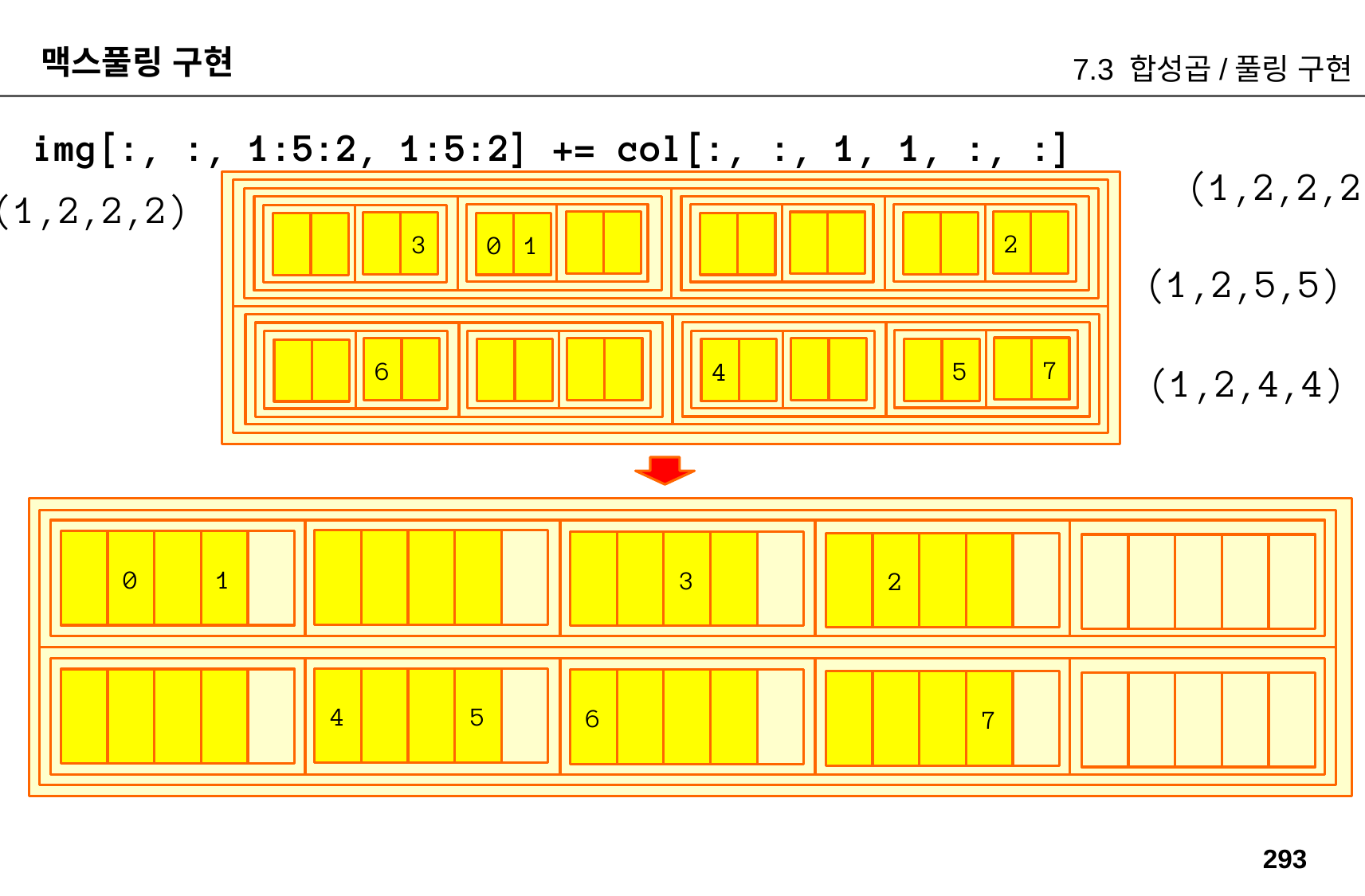

맥스풀링 구현
7.3 합성곱/풀링 구현
img[:, :, 1:5:2, 1:5:2] += col[:, :, 1, 1, :, :]
(1,2,2,2)

(1,2,2,2)

2

3

0
1

(1,2,5,5)

7

6

5

4

(1,2,4,4)

1
0

3

2

5

4

6

7